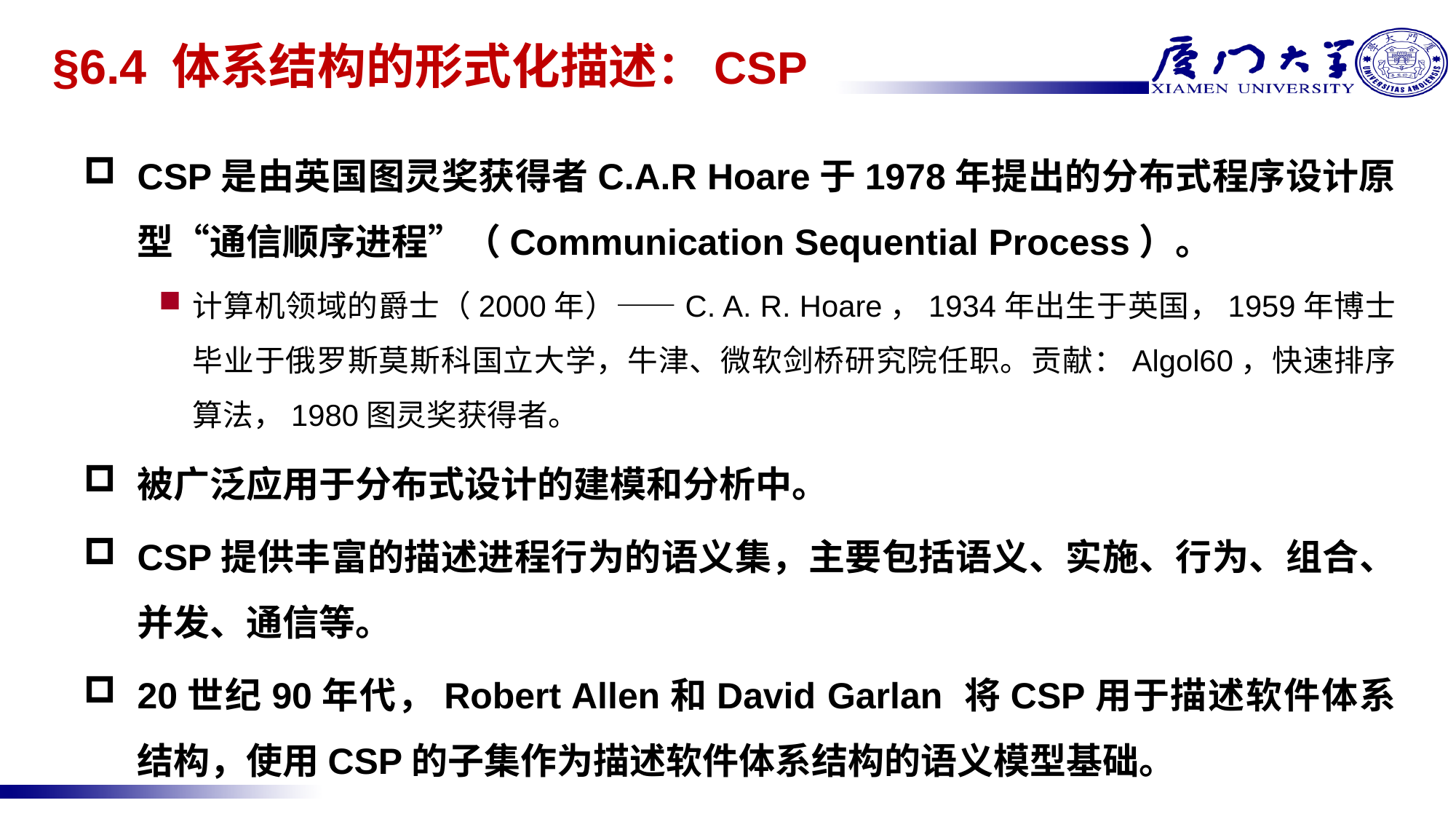

# §6.4 体系结构的形式化描述：CSP
CSP是由英国图灵奖获得者C.A.R Hoare于1978年提出的分布式程序设计原型“通信顺序进程”（Communication Sequential Process）。
计算机领域的爵士（2000年）——C. A. R. Hoare，1934年出生于英国，1959年博士毕业于俄罗斯莫斯科国立大学，牛津、微软剑桥研究院任职。贡献：Algol60，快速排序算法，1980图灵奖获得者。
被广泛应用于分布式设计的建模和分析中。
CSP提供丰富的描述进程行为的语义集，主要包括语义、实施、行为、组合、并发、通信等。
20世纪90年代，Robert Allen和David Garlan 将CSP用于描述软件体系结构，使用CSP的子集作为描述软件体系结构的语义模型基础。